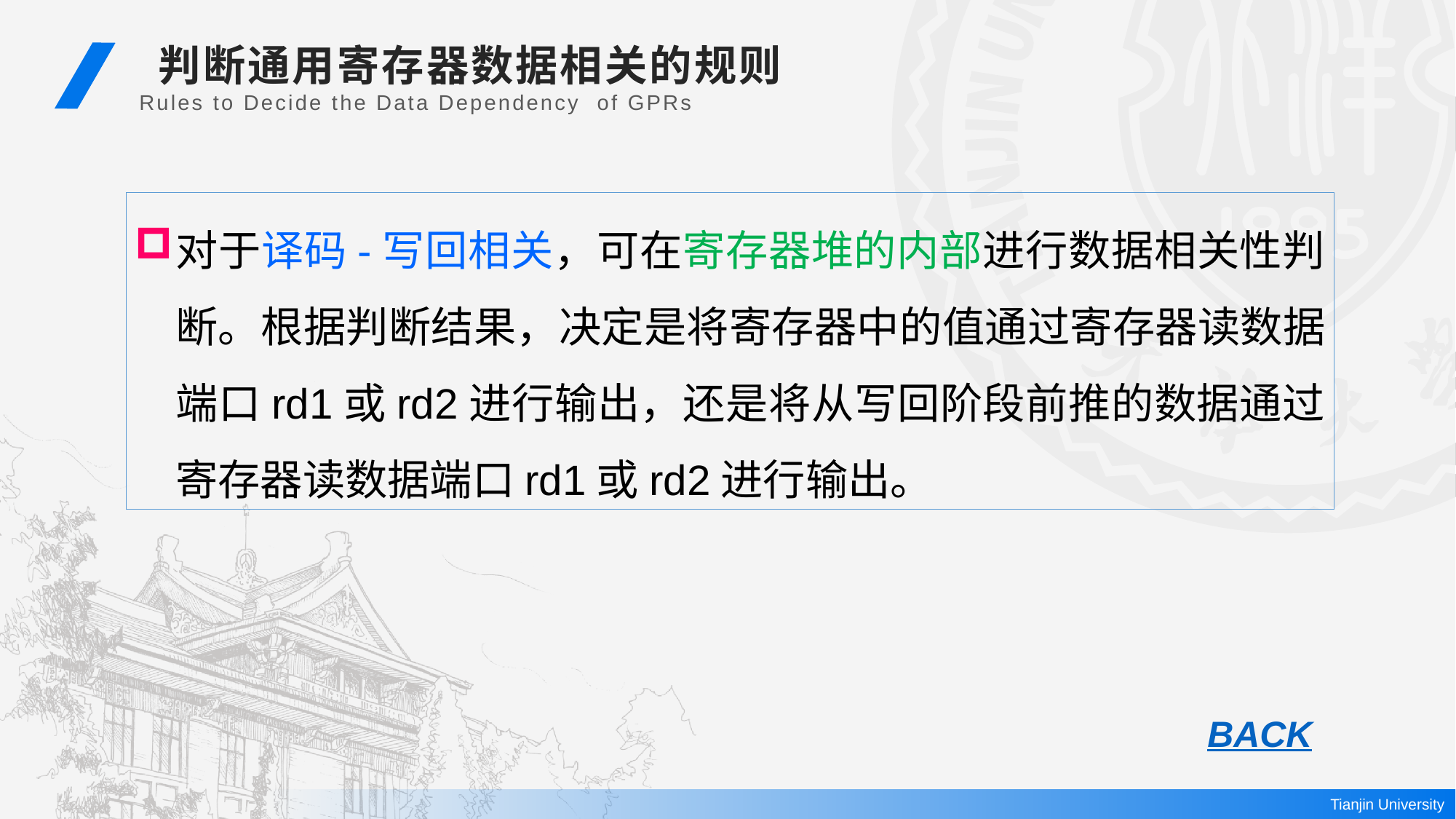

判断通用寄存器数据相关的规则
Rules to Decide the Data Dependency  of GPRs
对于译码-写回相关，可在寄存器堆的内部进行数据相关性判断。根据判断结果，决定是将寄存器中的值通过寄存器读数据端口rd1或rd2进行输出，还是将从写回阶段前推的数据通过寄存器读数据端口rd1或rd2进行输出。
BACK